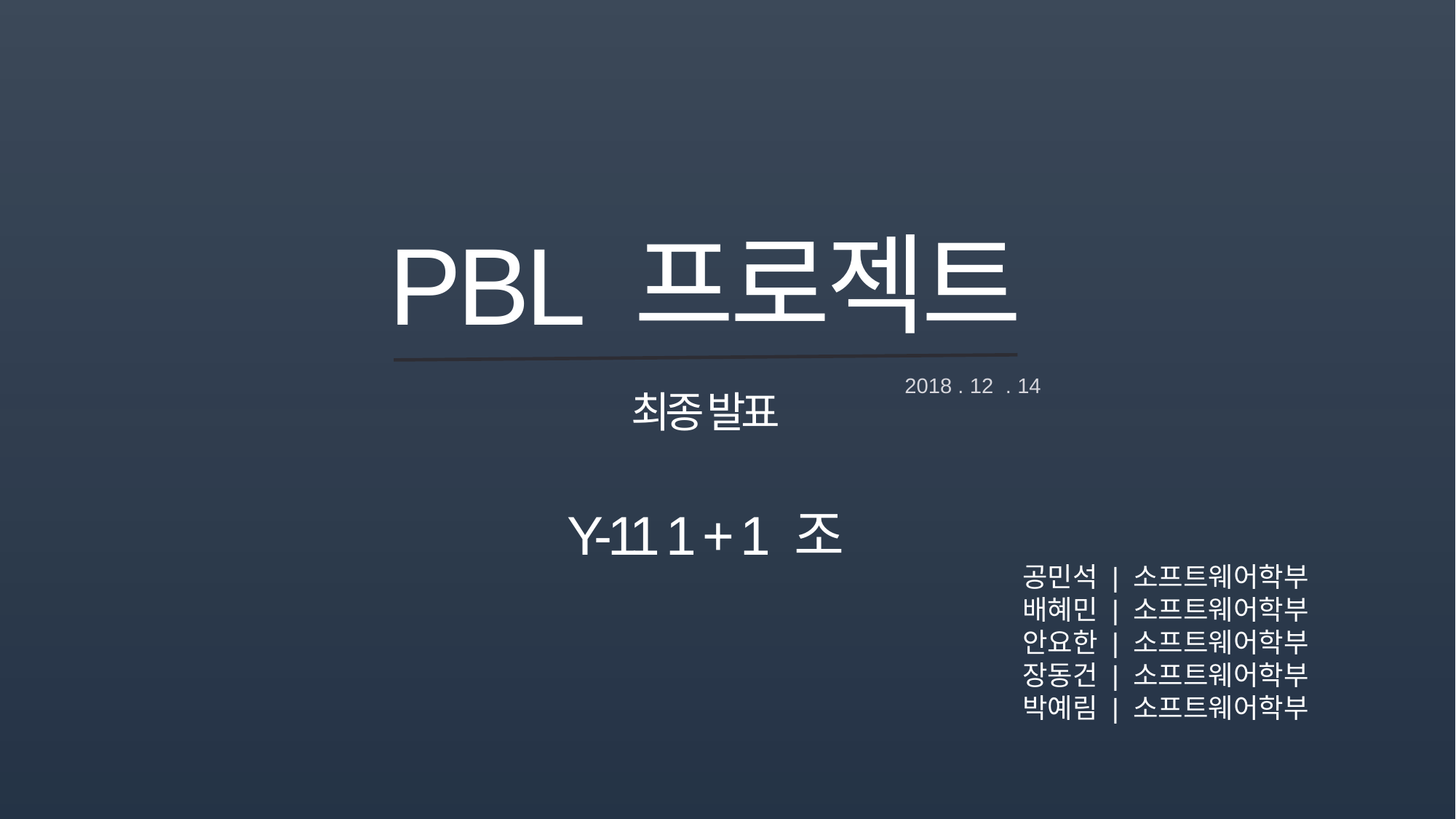

PBL 프로젝트
2018 . 12  . 14
최종 발표
Y-11 1 + 1 조
공민석 | 소프트웨어학부
배혜민 | 소프트웨어학부
안요한 | 소프트웨어학부
장동건 | 소프트웨어학부
박예림 | 소프트웨어학부